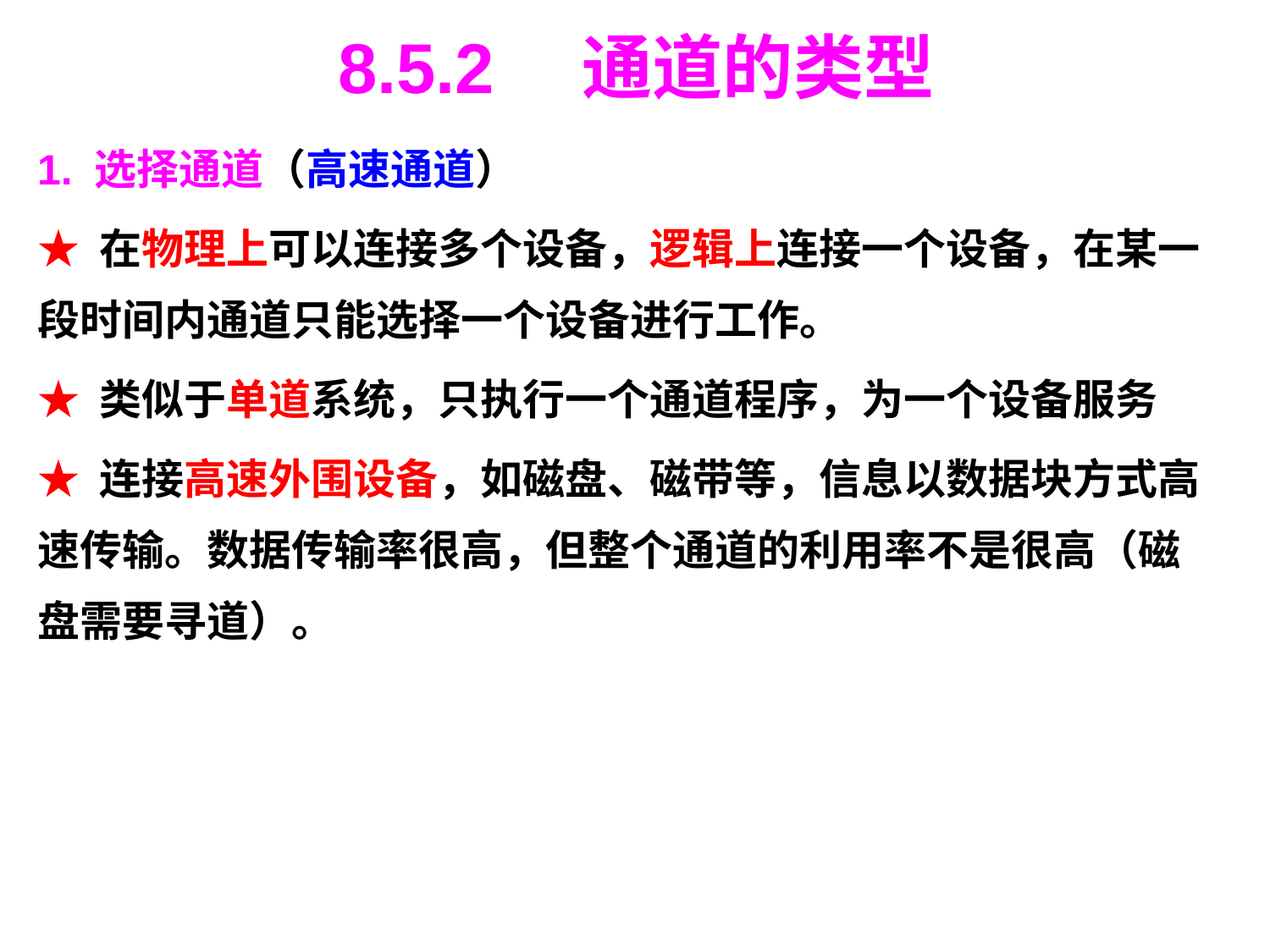

# 8.5.2　通道的类型
1. 选择通道（高速通道）
★ 在物理上可以连接多个设备，逻辑上连接一个设备，在某一段时间内通道只能选择一个设备进行工作。
★ 类似于单道系统，只执行一个通道程序，为一个设备服务
★ 连接高速外围设备，如磁盘、磁带等，信息以数据块方式高速传输。数据传输率很高，但整个通道的利用率不是很高（磁盘需要寻道）。